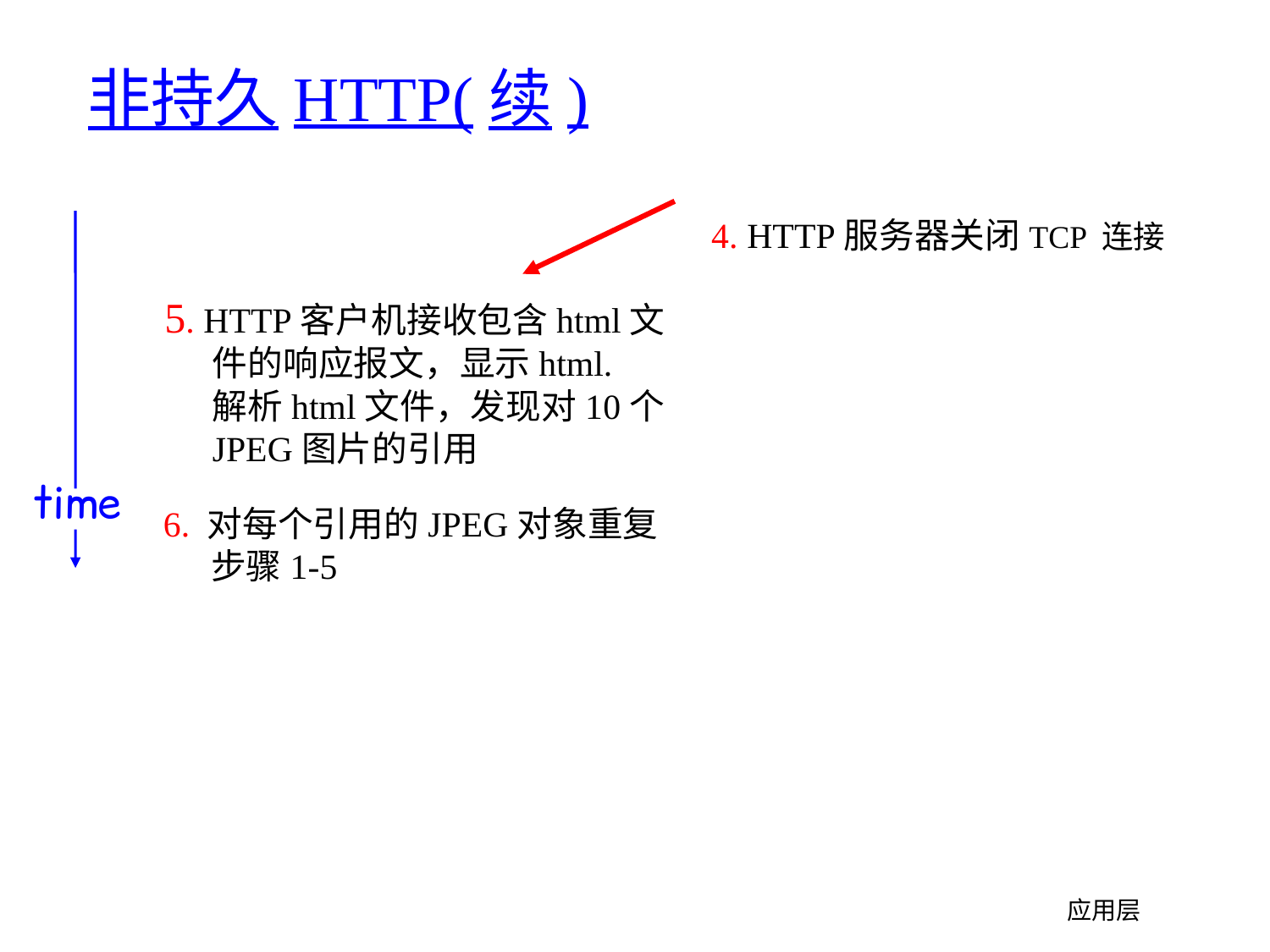

# 非持久HTTP(续)

4. HTTP服务器关闭TCP 连接

5. HTTP客户机接收包含html文件的响应报文，显示html.  解析html文件，发现对10个JPEG图片的引用
time

6. 对每个引用的JPEG对象重复步骤1-5
应用层
28